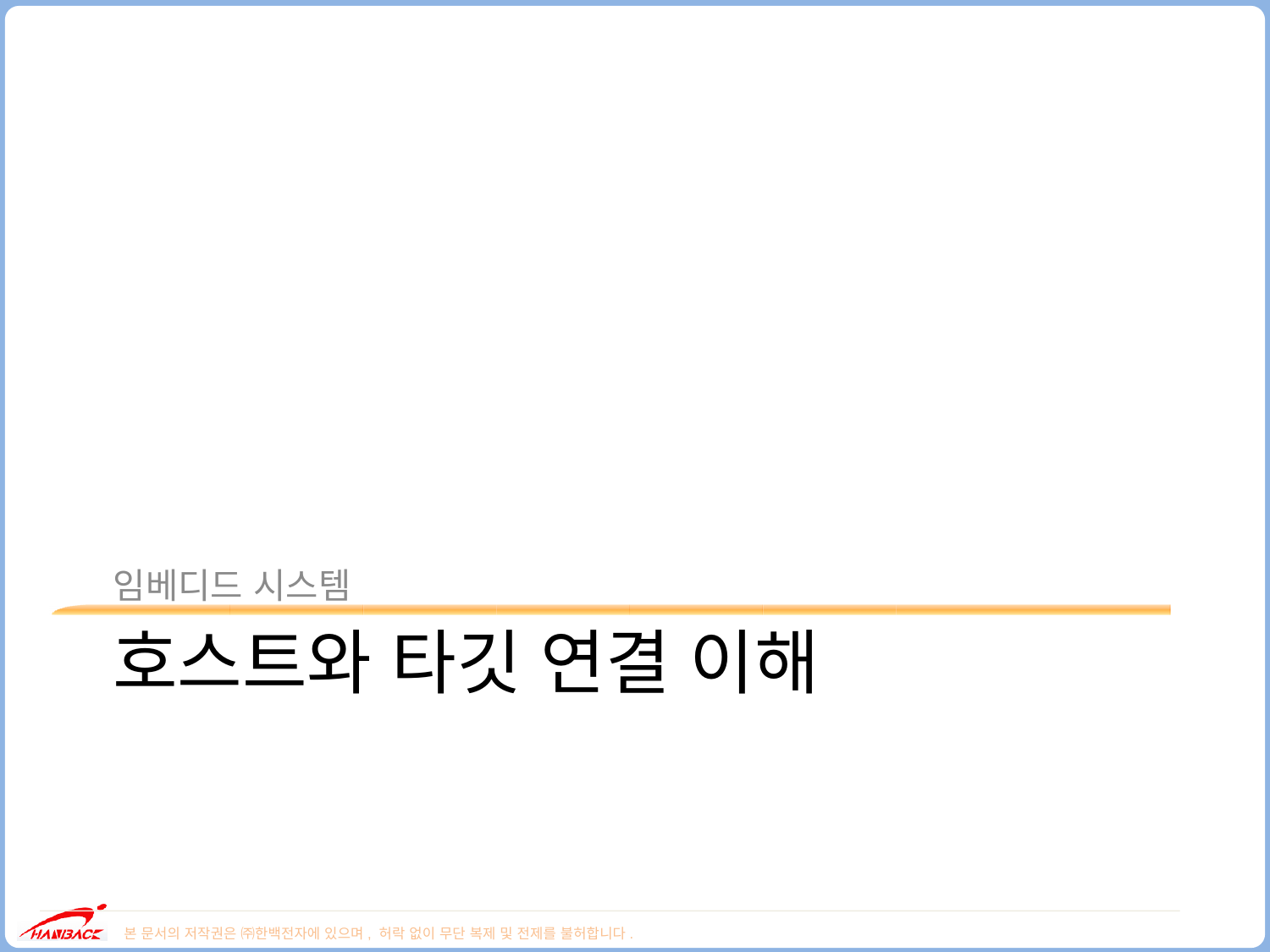

임베디드 시스템
# 호스트와 타깃 연결 이해